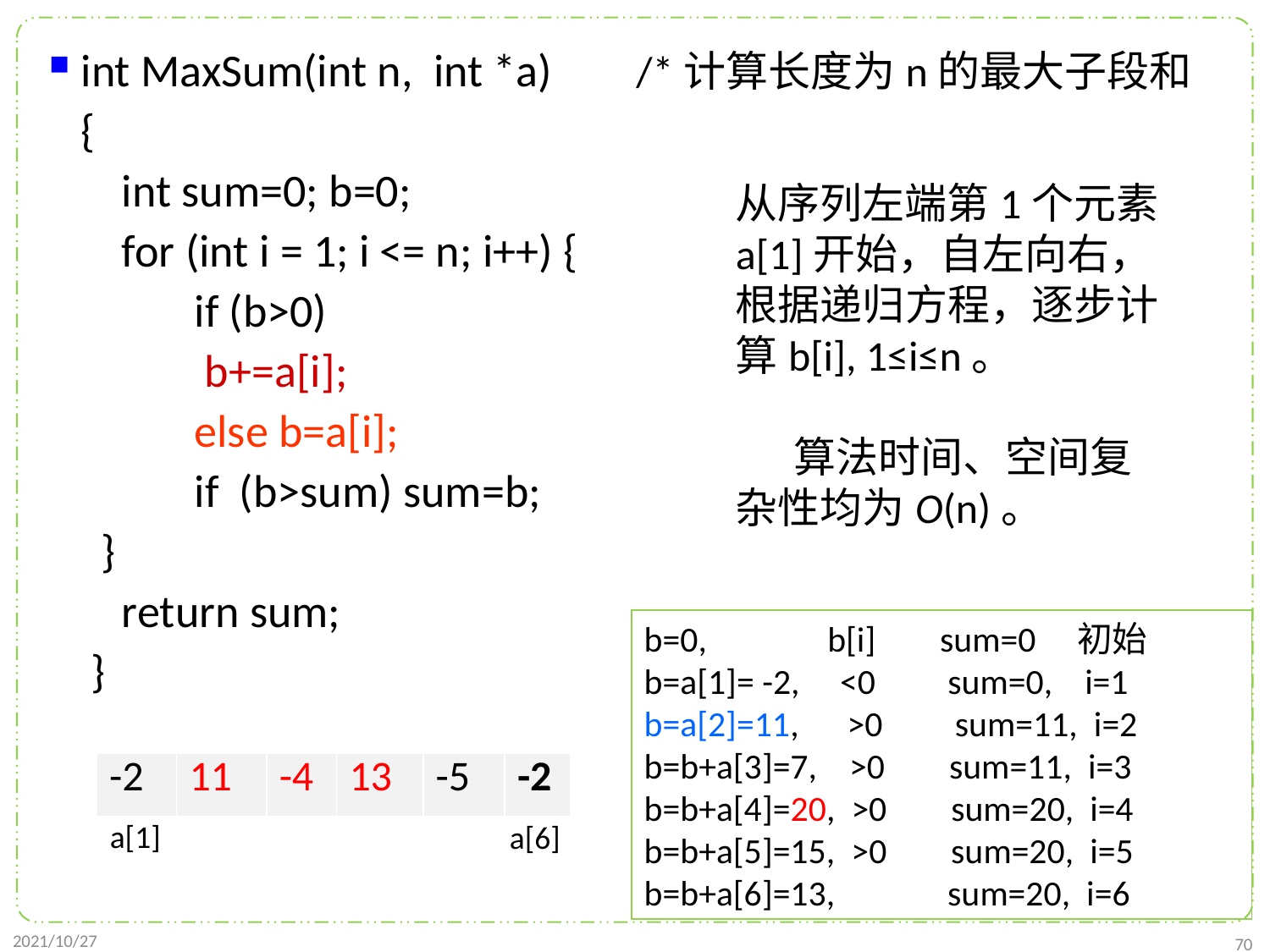

int MaxSum(int n,  int *a)        /*计算长度为n的最大子段和
   {
       int sum=0; b=0;
       for (int i = 1; i <= n; i++) {
              if (b>0)
               b+=a[i];
              else b=a[i];
              if  (b>sum) sum=b;
     }
       return sum;
    }
从序列左端第1个元素a[1]开始，自左向右，根据递归方程，逐步计算b[i], 1≤i≤n。

     算法时间、空间复杂性均为O(n)。
b=0,               b[i]        sum=0    初始
b=a[1]= -2,     <0         sum=0,    i=1
b=a[2]=11,      >0         sum=11,  i=2
b=b+a[3]=7,    >0        sum=11,  i=3
b=b+a[4]=20,  >0        sum=20,  i=4
b=b+a[5]=15,  >0        sum=20,  i=5
b=b+a[6]=13,              sum=20,  i=6
| -2 | 11 | -4 | 13 | -5 | -2 |
| --- | --- | --- | --- | --- | --- |
a[1]
a[6]

2021/10/27
70